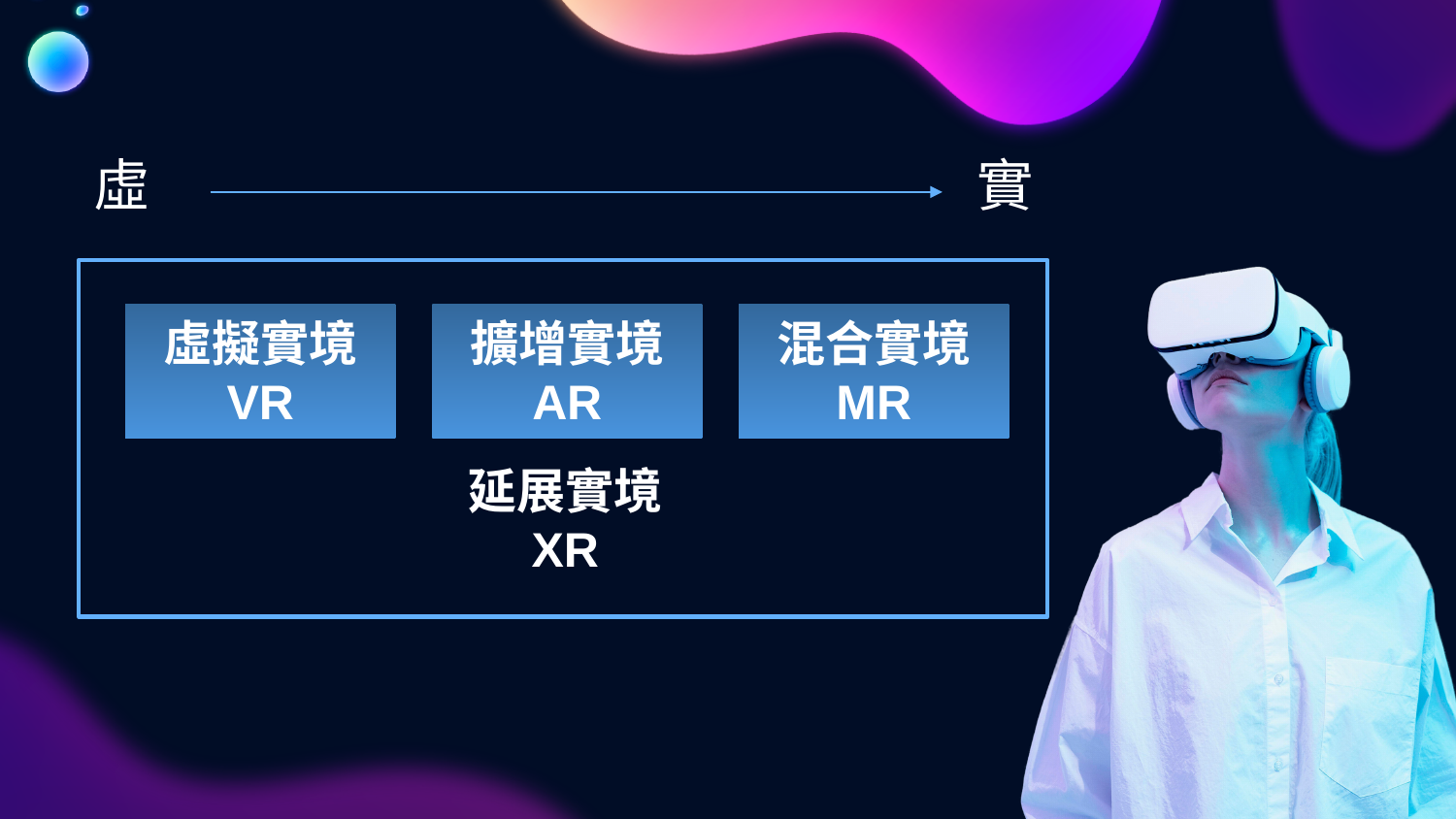

虛
實

虛擬實境
VR
擴增實境
AR
混合實境
MR
# 延展實境 XR